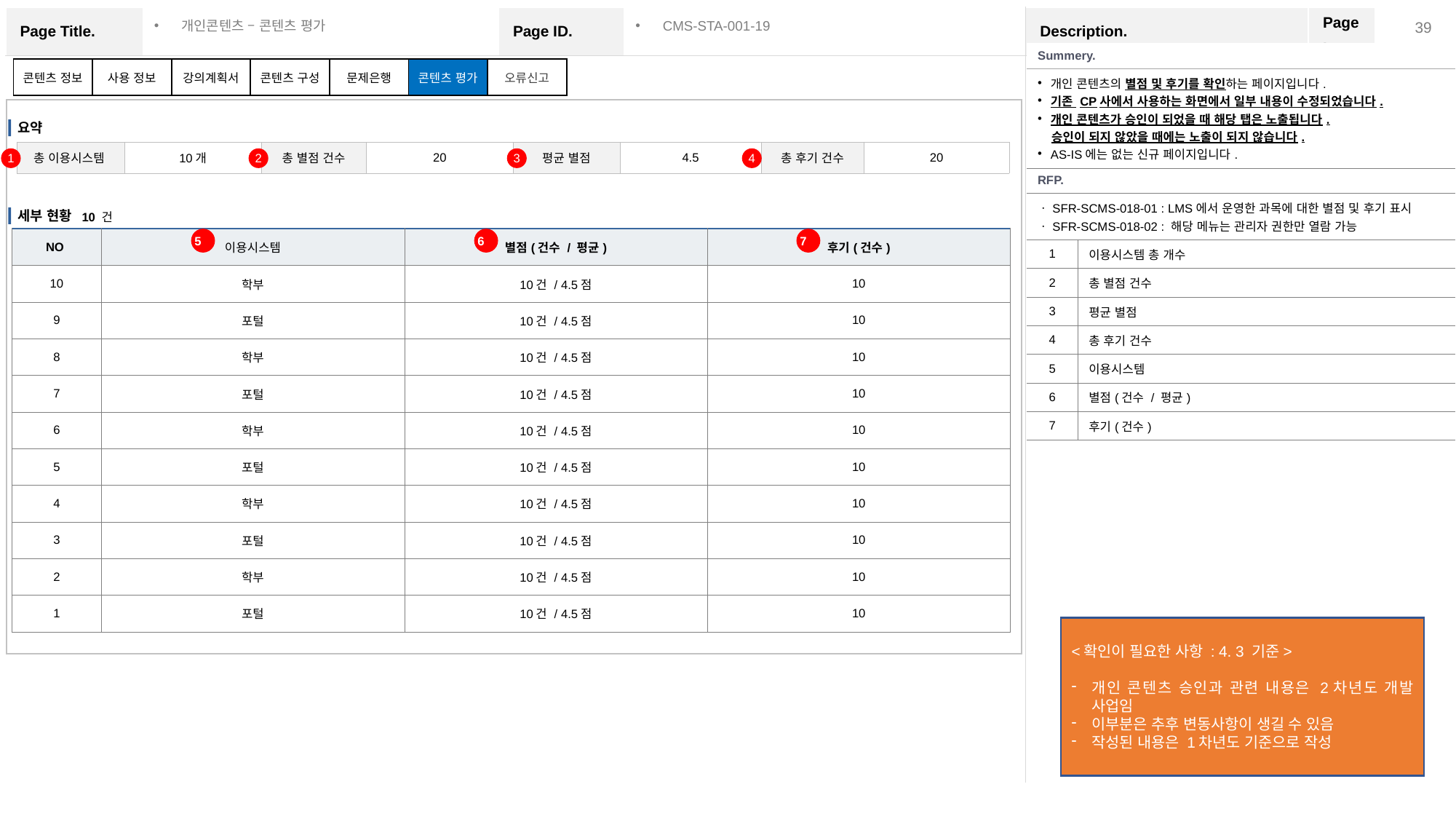

개인콘텐츠 – 콘텐츠 평가
CMS-STA-001-19
| Summery. |  |
| --- | --- |
| 개인 콘텐츠의 별점 및 후기를 확인하는 페이지입니다. 기존 CP사에서 사용하는 화면에서 일부 내용이 수정되었습니다. 개인 콘텐츠가 승인이 되었을 때 해당 탭은 노출됩니다. 승인이 되지 않았을 때에는 노출이 되지 않습니다. AS-IS에는 없는 신규 페이지입니다. |  |
| RFP. |  |
| ㆍSFR-SCMS-018-01 : LMS에서 운영한 과목에 대한 별점 및 후기 표시 ㆍSFR-SCMS-018-02 : 해당 메뉴는 관리자 권한만 열람 가능 |  |
| 1 | 이용시스템 총 개수 |
| 2 | 총 별점 건수 |
| 3 | 평균 별점 |
| 4 | 총 후기 건수 |
| 5 | 이용시스템 |
| 6 | 별점(건수 / 평균) |
| 7 | 후기(건수) |
| 콘텐츠 정보 | 사용 정보 | 강의계획서 | 콘텐츠 구성 | 문제은행 | 콘텐츠 평가 | 오류신고 |
| --- | --- | --- | --- | --- | --- | --- |

요약

| 총 이용시스템 | 10개 | 총 별점 건수 | 20 | 평균 별점 | 4.5 | 총 후기 건수 | 20 |
| --- | --- | --- | --- | --- | --- | --- | --- |
1
2
3
4
세부 현황
10 건

5

6

7

| NO | 이용시스템 | 별점(건수 / 평균) | 후기(건수) |
| --- | --- | --- | --- |
| 10 | 학부 | 10건 / 4.5점 | 10 |
| 9 | 포털 | 10건 / 4.5점 | 10 |
| 8 | 학부 | 10건 / 4.5점 | 10 |
| 7 | 포털 | 10건 / 4.5점 | 10 |
| 6 | 학부 | 10건 / 4.5점 | 10 |
| 5 | 포털 | 10건 / 4.5점 | 10 |
| 4 | 학부 | 10건 / 4.5점 | 10 |
| 3 | 포털 | 10건 / 4.5점 | 10 |
| 2 | 학부 | 10건 / 4.5점 | 10 |
| 1 | 포털 | 10건 / 4.5점 | 10 |
<확인이 필요한 사항 : 4. 3 기준>

개인 콘텐츠 승인과 관련 내용은 2차년도 개발 사업임
이부분은 추후 변동사항이 생길 수 있음
작성된 내용은 1차년도 기준으로 작성